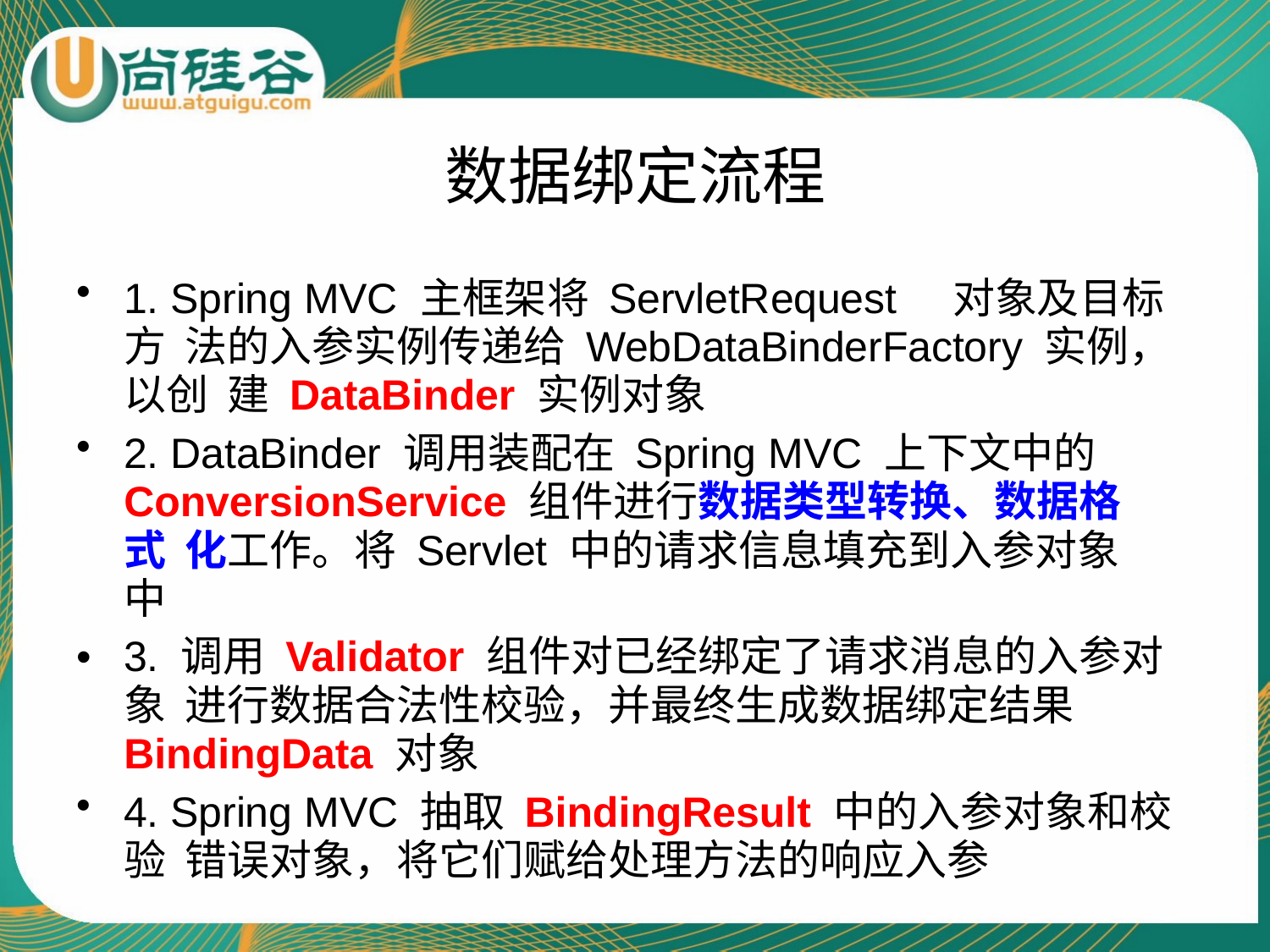

# 数据绑定流程
1. Spring MVC 主框架将 ServletRequest	对象及目标方  法的入参实例传递给 WebDataBinderFactory 实例，以创  建 DataBinder 实例对象
2. DataBinder 调用装配在 Spring MVC 上下文中的  ConversionService 组件进行数据类型转换、数据格式  化工作。将 Servlet 中的请求信息填充到入参对象中
•	3. 调用 Validator 组件对已经绑定了请求消息的入参对象  进行数据合法性校验，并最终生成数据绑定结果  BindingData 对象
4. Spring MVC 抽取 BindingResult 中的入参对象和校验  错误对象，将它们赋给处理方法的响应入参